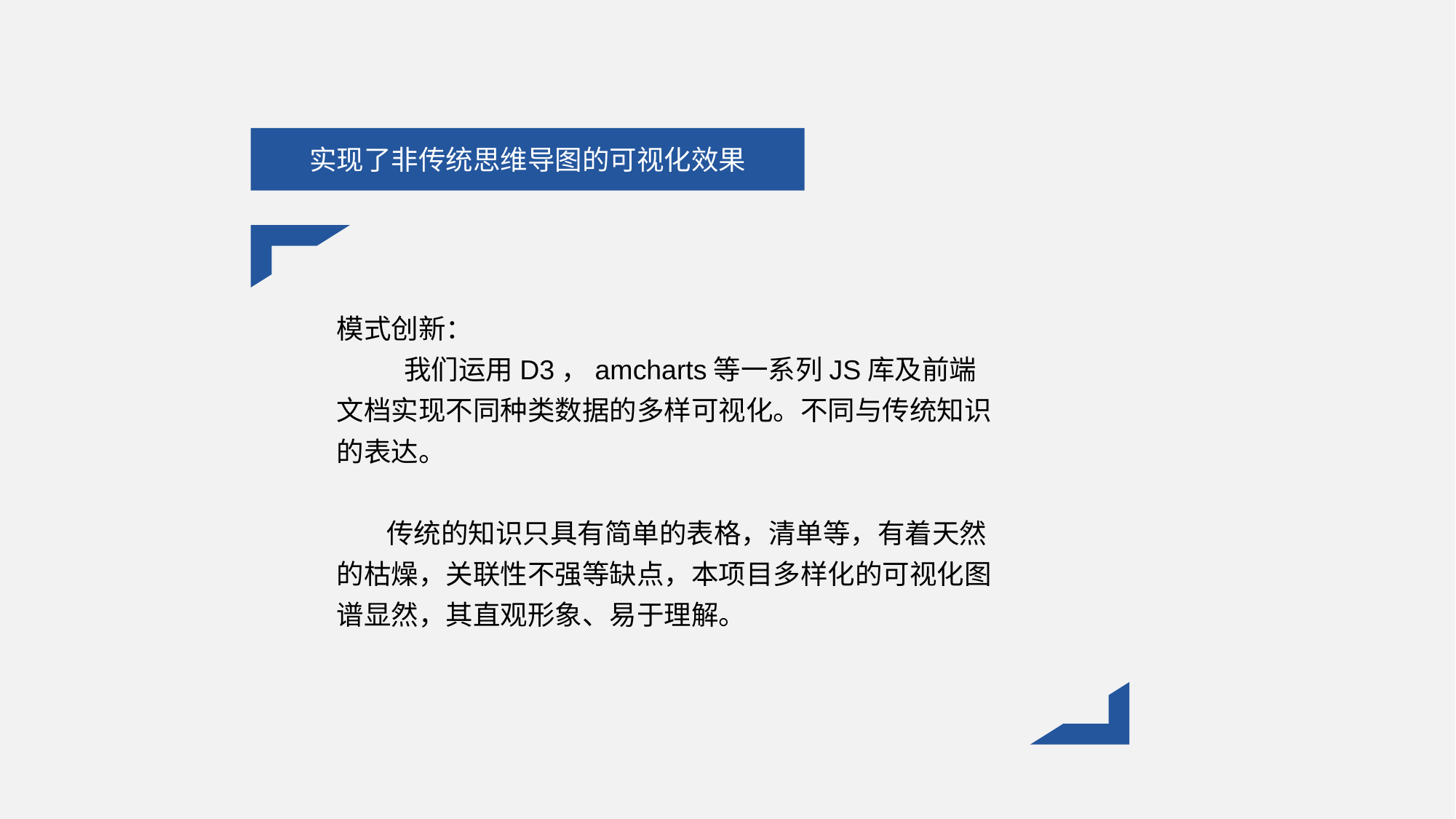

实现了非传统思维导图的可视化效果

模式创新：
       我们运用D3，amcharts等一系列JS库及前端文档实现不同种类数据的多样可视化。不同与传统知识的表达。

     传统的知识只具有简单的表格，清单等，有着天然的枯燥，关联性不强等缺点，本项目多样化的可视化图谱显然，其直观形象、易于理解。